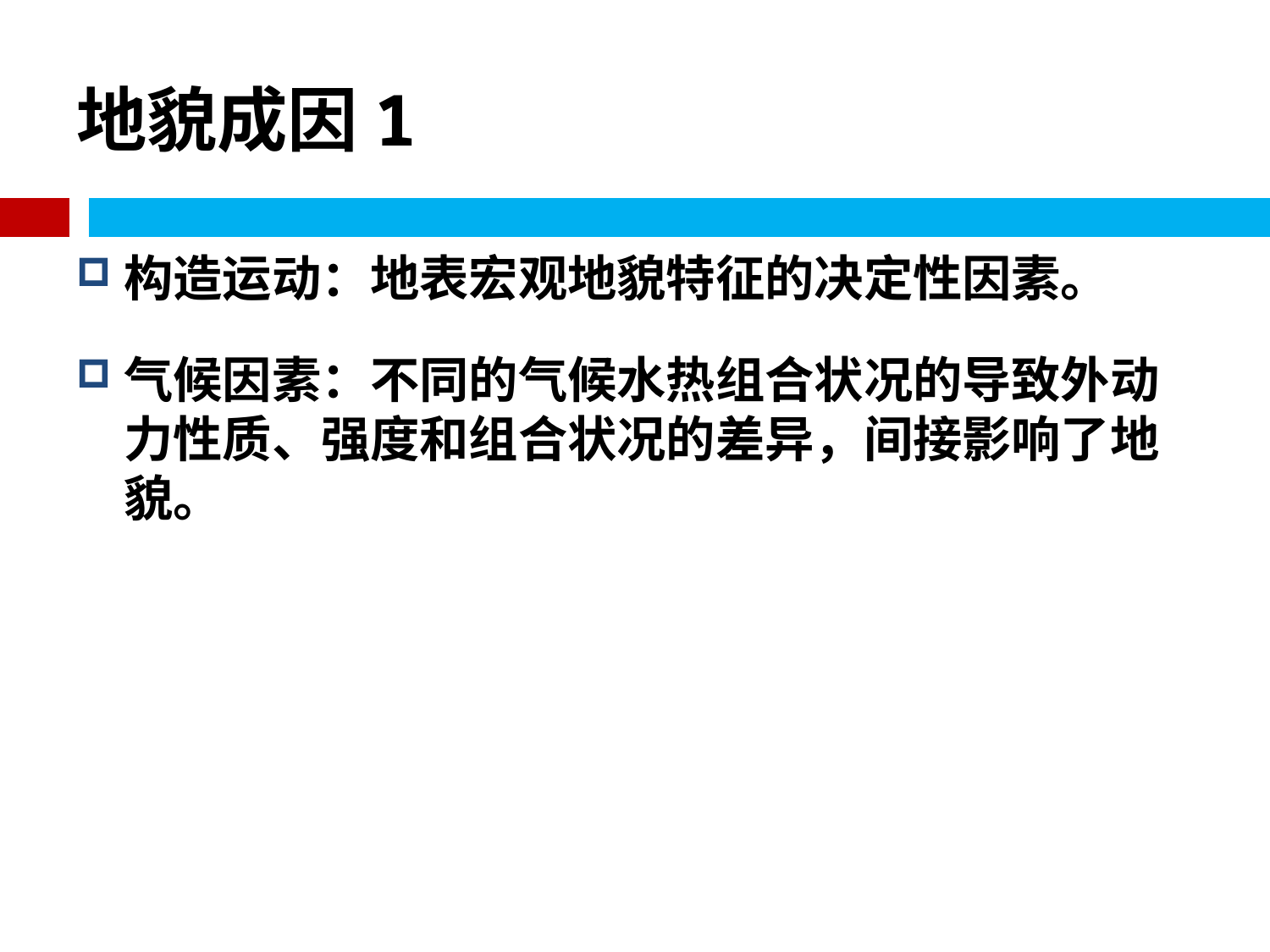

# 地貌成因1
构造运动：地表宏观地貌特征的决定性因素。
气候因素：不同的气候水热组合状况的导致外动力性质、强度和组合状况的差异，间接影响了地貌。